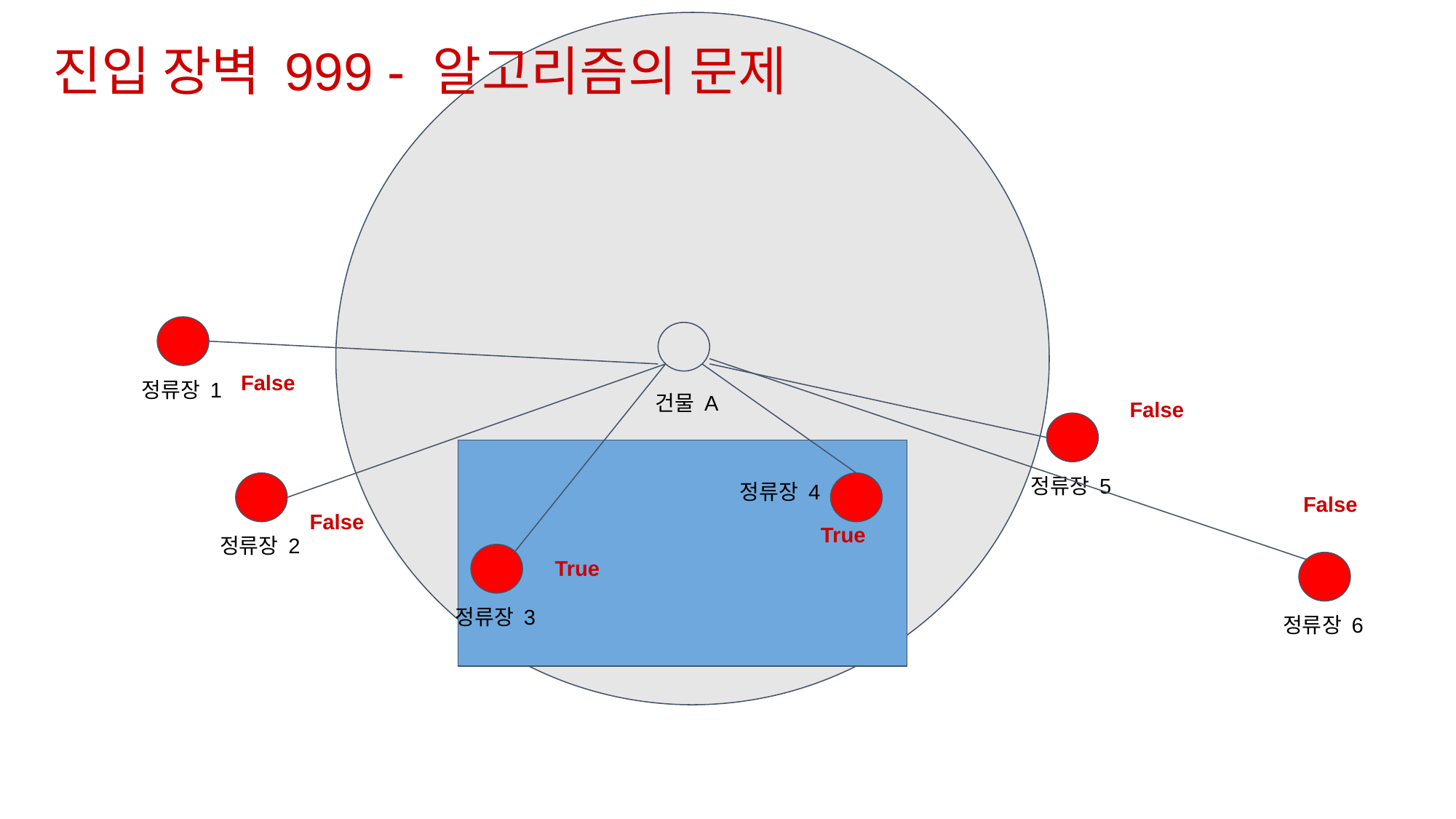

# 진입 장벽 999 - 알고리즘의 문제

False
정류장 1
건물 A
False

정류장 5
정류장 4

False
False
True
정류장 2

True

정류장 3
정류장 6